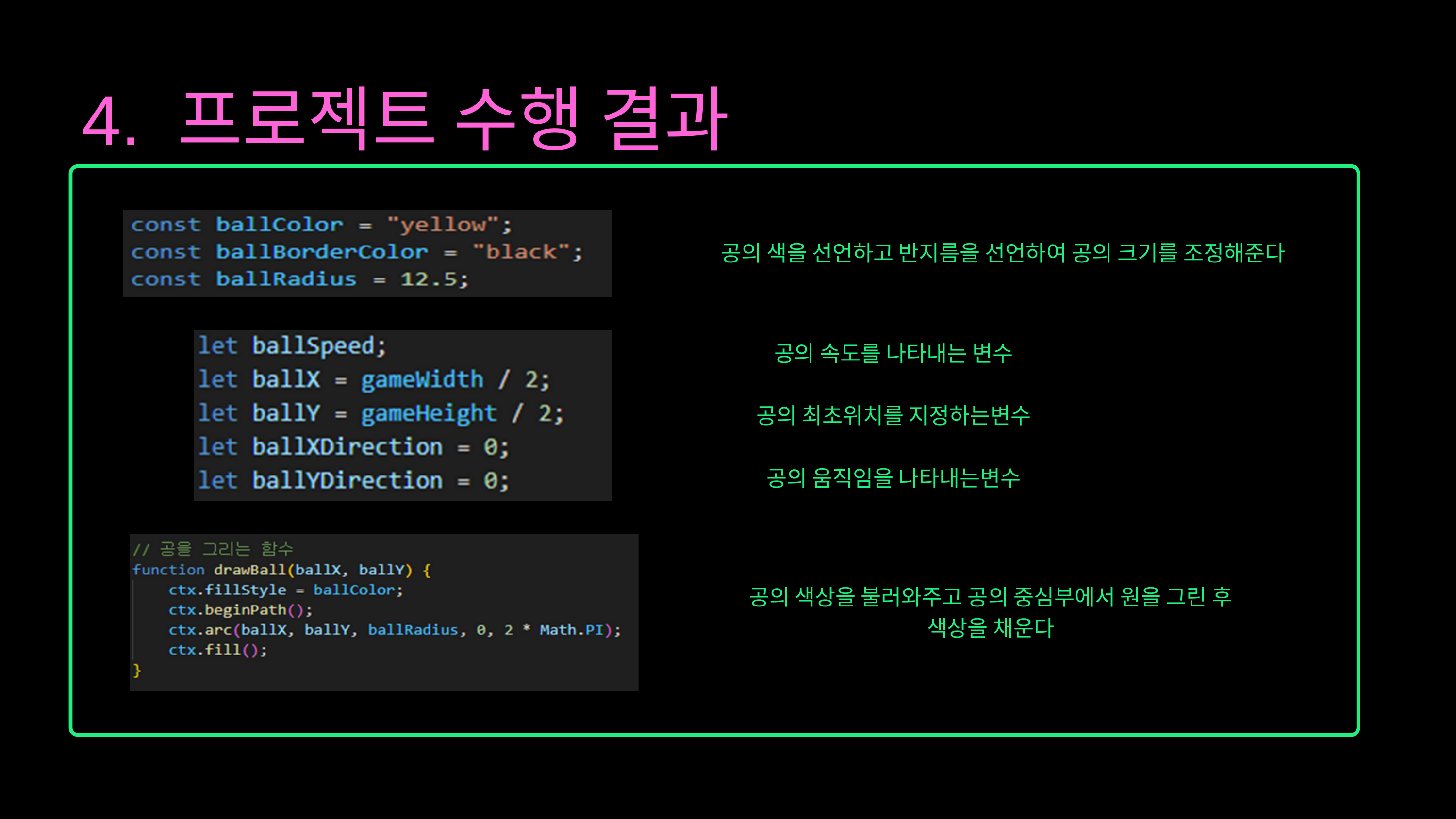

4. 프로젝트 수행 결과

공의 색을 선언하고 반지름을 선언하여 공의 크기를 조정해준다

공의 속도를 나타내는 변수

공의 최초위치를 지정하는변수

공의 움직임을 나타내는변수

공의 색상을 불러와주고 공의 중심부에서 원을 그린 후
색상을 채운다